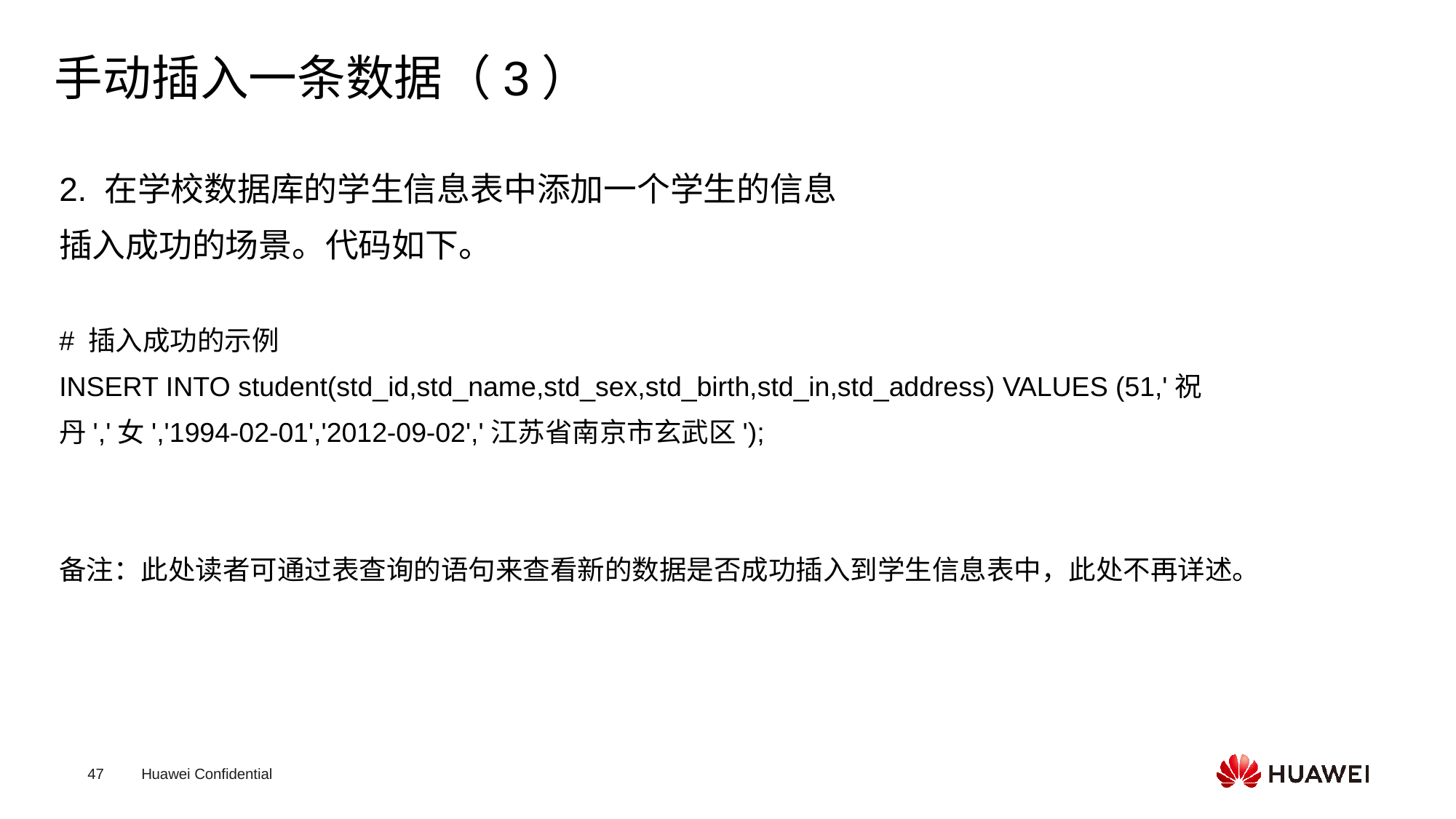

# 手动插入一条数据（3）
2. 在学校数据库的学生信息表中添加一个学生的信息
插入成功的场景。代码如下。

# 插入成功的示例
INSERT INTO student(std_id,std_name,std_sex,std_birth,std_in,std_address) VALUES (51,'祝丹','女','1994-02-01','2012-09-02','江苏省南京市玄武区');

备注：此处读者可通过表查询的语句来查看新的数据是否成功插入到学生信息表中，此处不再详述。
Text
Text
Text
Text
Text
Text
Text
Text
Text
Text
Text
Text
Text
Text
Text
Text
Text
Text
Text
Text
Text
Text
Text
Text
Text
Text
Text
Text
Text
Text
Text
Text
Text
Text
Text
Text
Text
Text
Text
Text
Text
Text
Text
Text
Text
Text